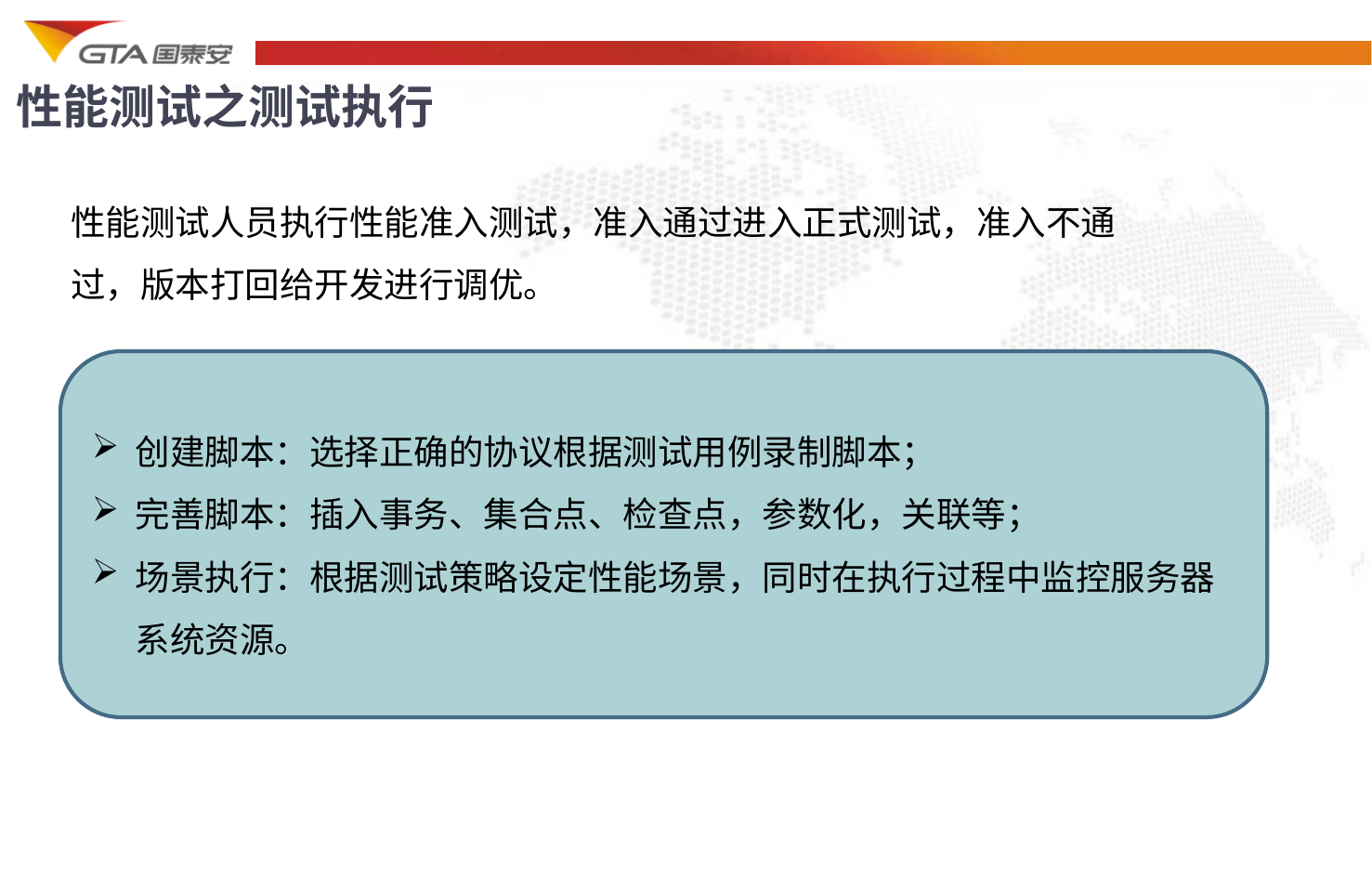

性能测试之测试执行
性能测试人员执行性能准入测试，准入通过进入正式测试，准入不通过，版本打回给开发进行调优。
创建脚本：选择正确的协议根据测试用例录制脚本；
完善脚本：插入事务、集合点、检查点，参数化，关联等；
场景执行：根据测试策略设定性能场景，同时在执行过程中监控服务器系统资源。